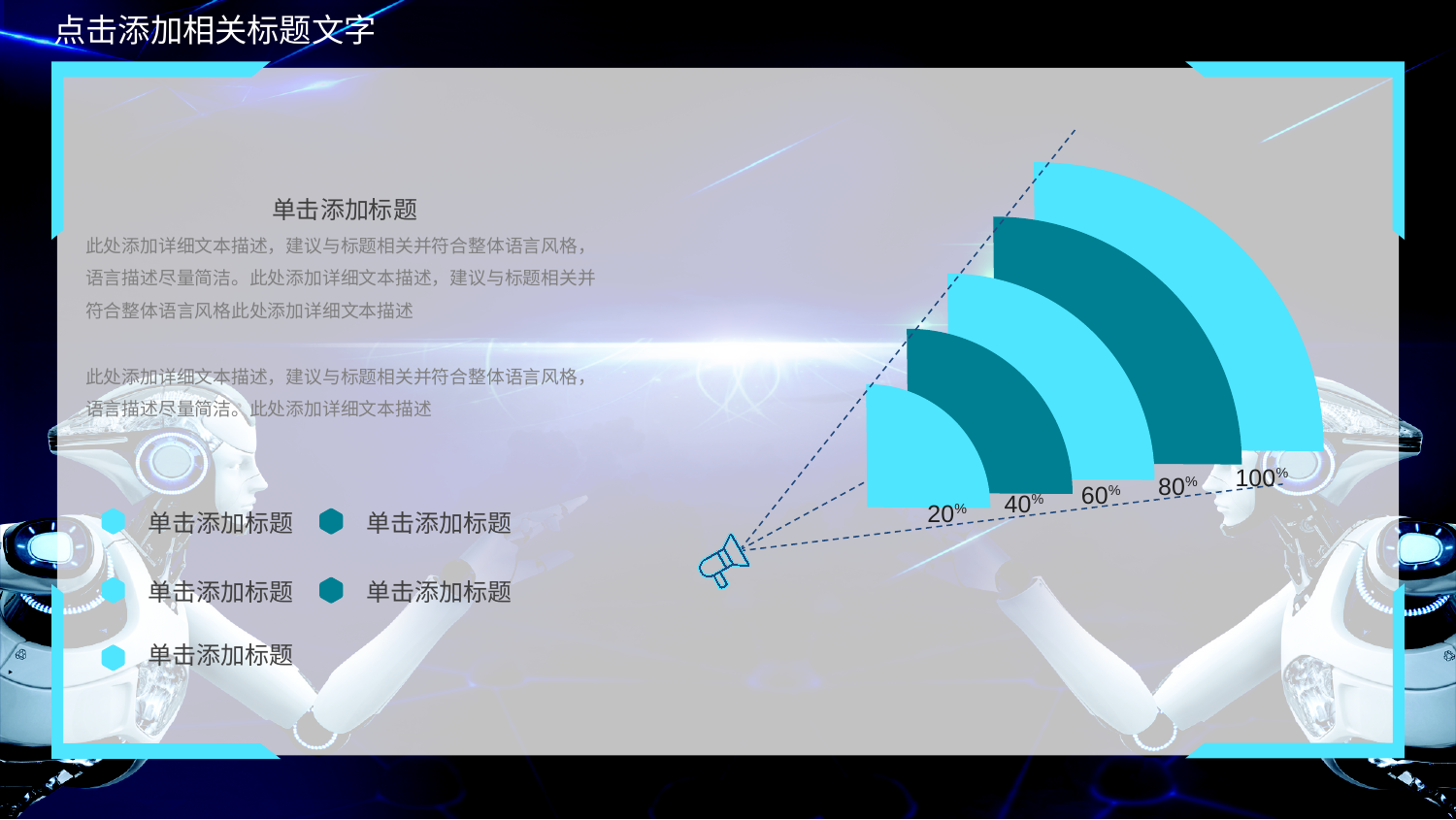

单击添加标题
此处添加详细文本描述，建议与标题相关并符合整体语言风格，语言描述尽量简洁。此处添加详细文本描述，建议与标题相关并符合整体语言风格此处添加详细文本描述

此处添加详细文本描述，建议与标题相关并符合整体语言风格，语言描述尽量简洁。此处添加详细文本描述

100%
80%
60%
40%
20%
单击添加标题
单击添加标题

单击添加标题
单击添加标题

单击添加标题